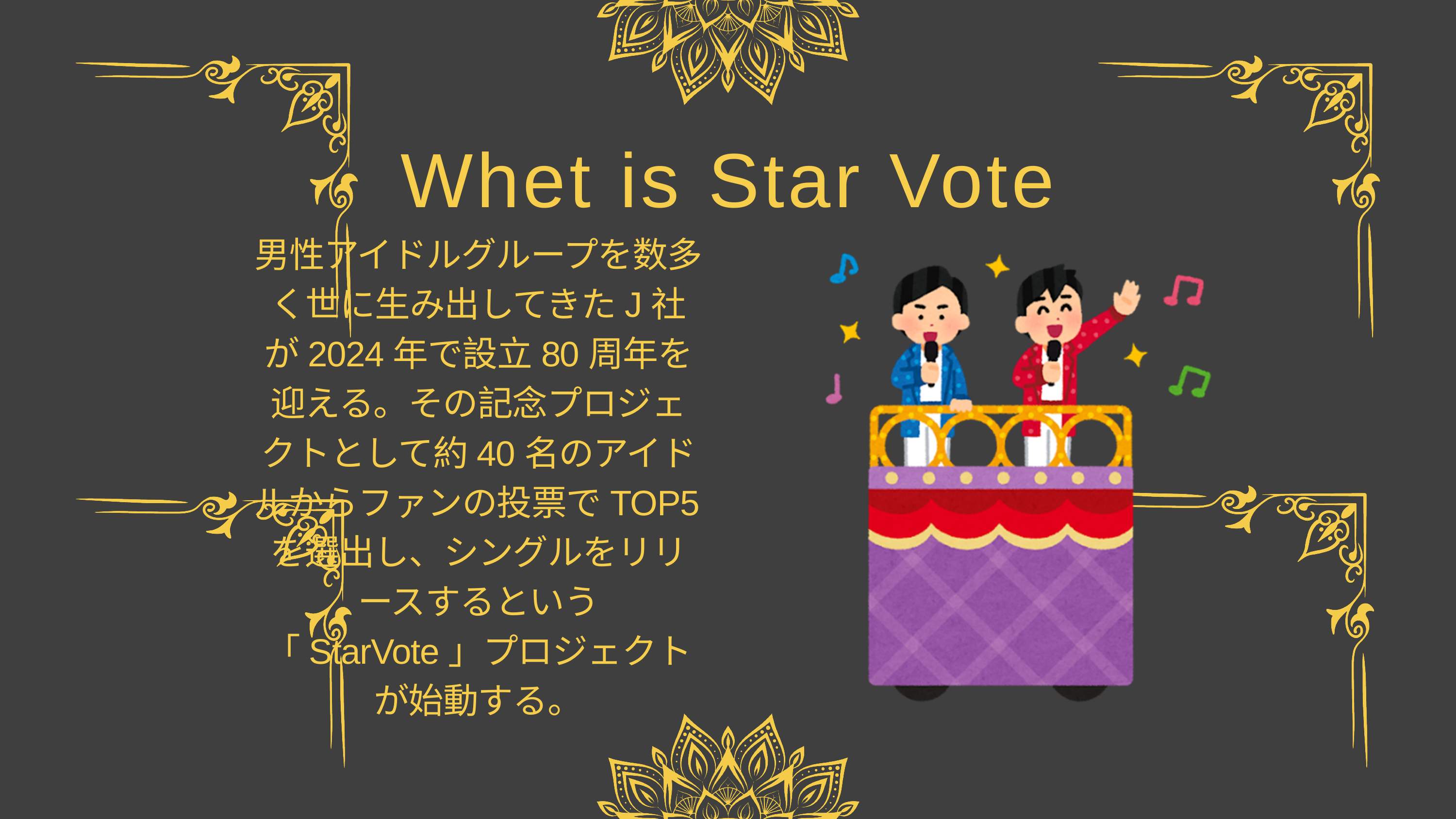

Whet is Star Vote
男性アイドルグループを数多く世に生み出してきたJ社が2024年で設立80周年を迎える。その記念プロジェクトとして約40名のアイドルからファンの投票でTOP5を選出し、シングルをリリースするという「StarVote」プロジェクトが始動する。